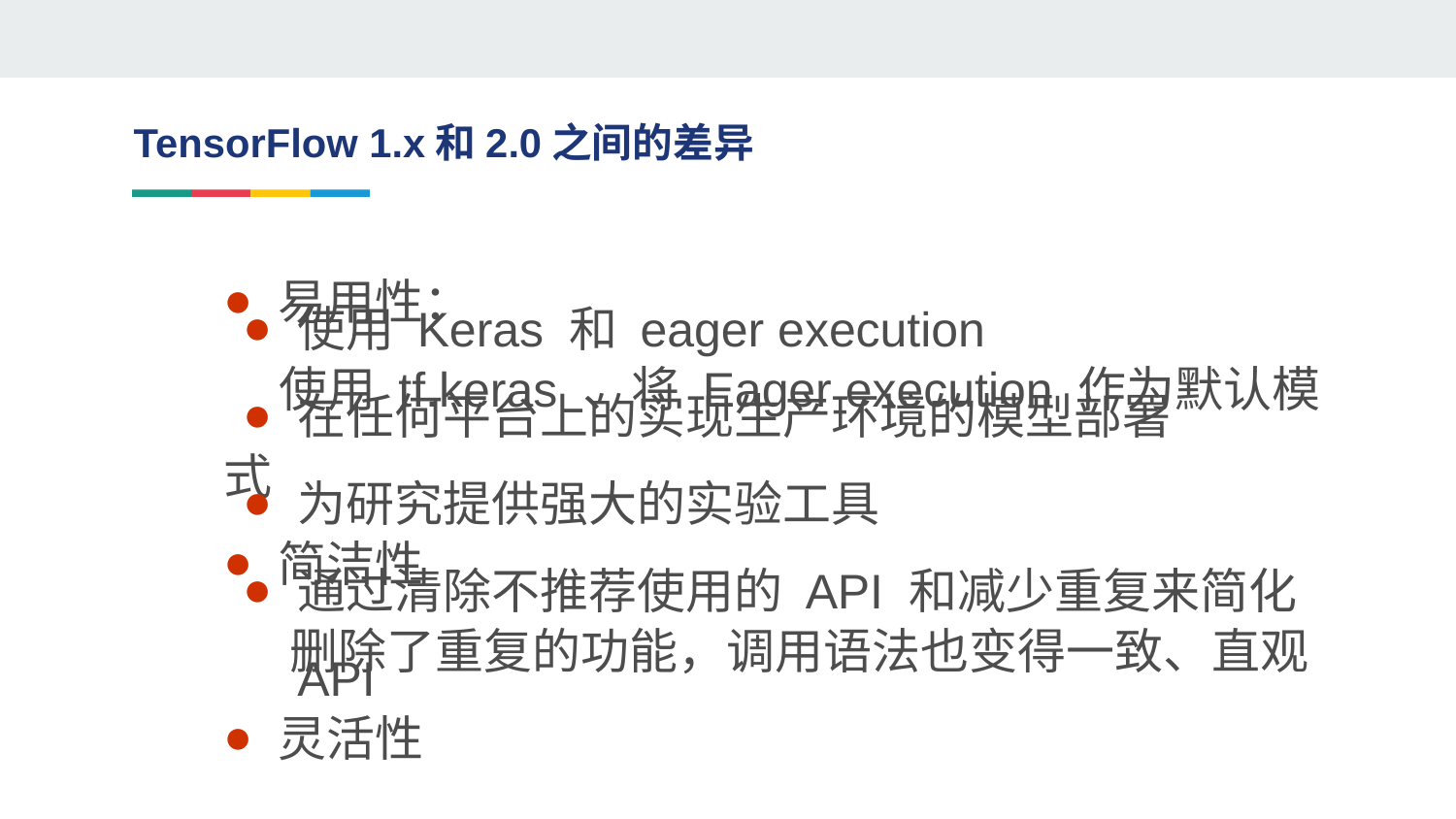

# TensorFlow 1.x和2.0之间的差异
易用性：
    使用 tf.keras 、将 Eager execution 作为默认模式
简洁性
     删除了重复的功能，调用语法也变得一致、直观
灵活性
使用 Keras 和 eager execution
在任何平台上的实现生产环境的模型部署
为研究提供强大的实验工具
通过清除不推荐使用的 API 和减少重复来简化 API